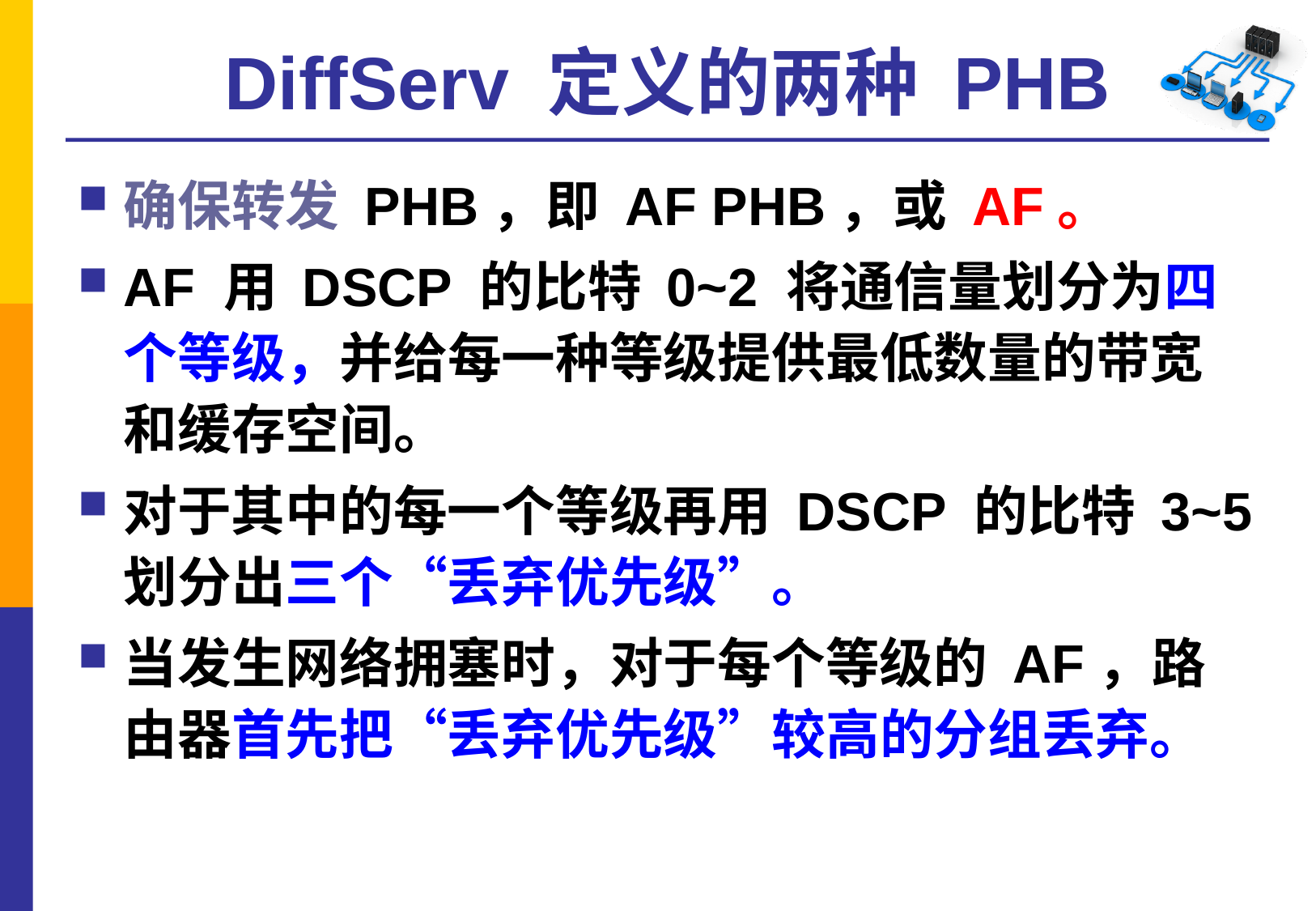

# DiffServ 定义的两种 PHB
确保转发 PHB，即 AF PHB，或 AF。
AF 用 DSCP 的比特 0~2 将通信量划分为四个等级，并给每一种等级提供最低数量的带宽和缓存空间。
对于其中的每一个等级再用 DSCP 的比特 3~5划分出三个“丢弃优先级”。
当发生网络拥塞时，对于每个等级的 AF，路由器首先把“丢弃优先级”较高的分组丢弃。